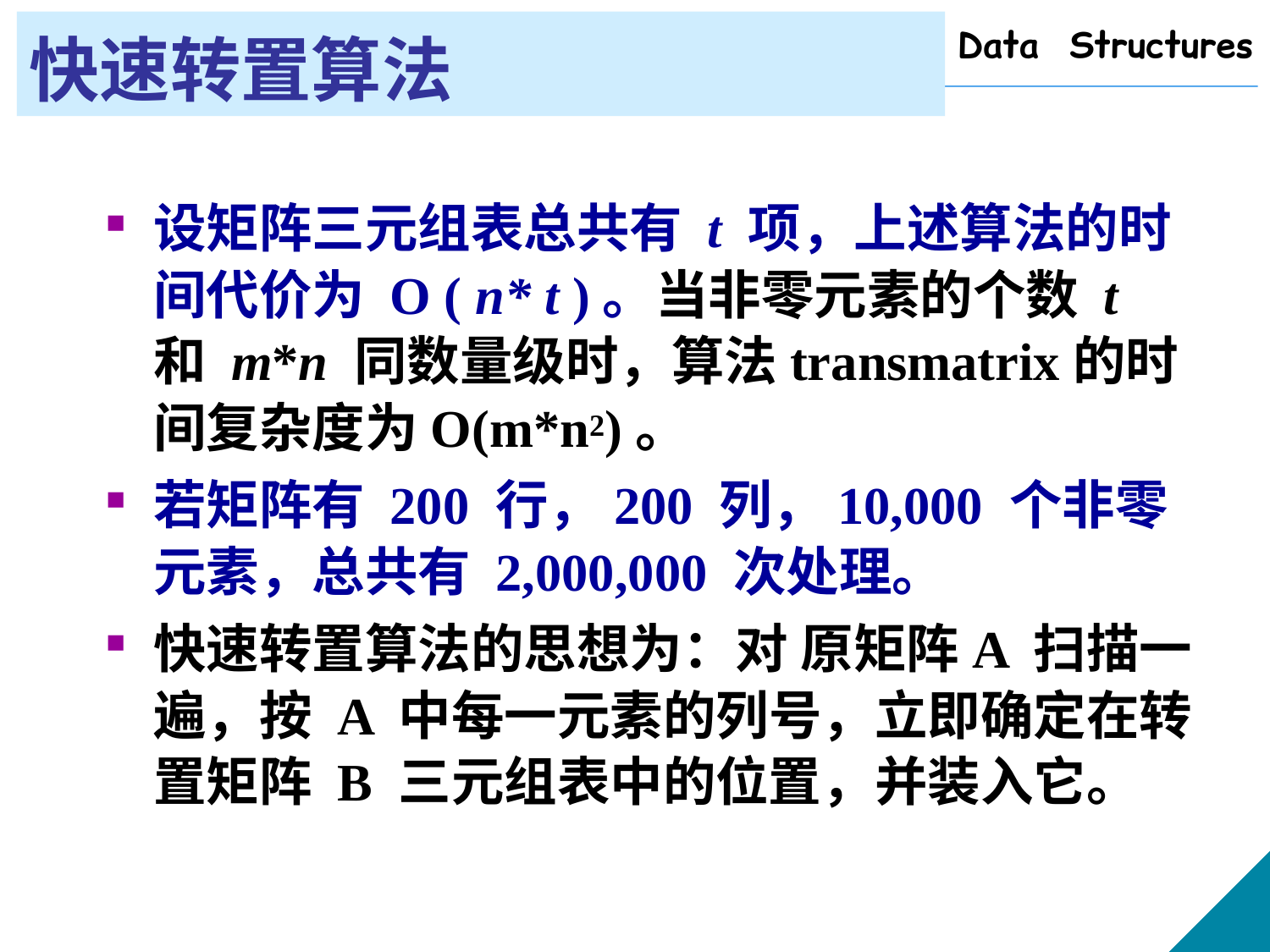

# 快速转置算法
设矩阵三元组表总共有 t 项，上述算法的时间代价为 O ( n* t )。当非零元素的个数 t 和 m*n 同数量级时，算法transmatrix的时间复杂度为O(m*n2)。
若矩阵有 200 行，200 列，10,000 个非零元素，总共有 2,000,000 次处理。
快速转置算法的思想为：对 原矩阵A 扫描一遍，按 A 中每一元素的列号，立即确定在转置矩阵 B 三元组表中的位置，并装入它。